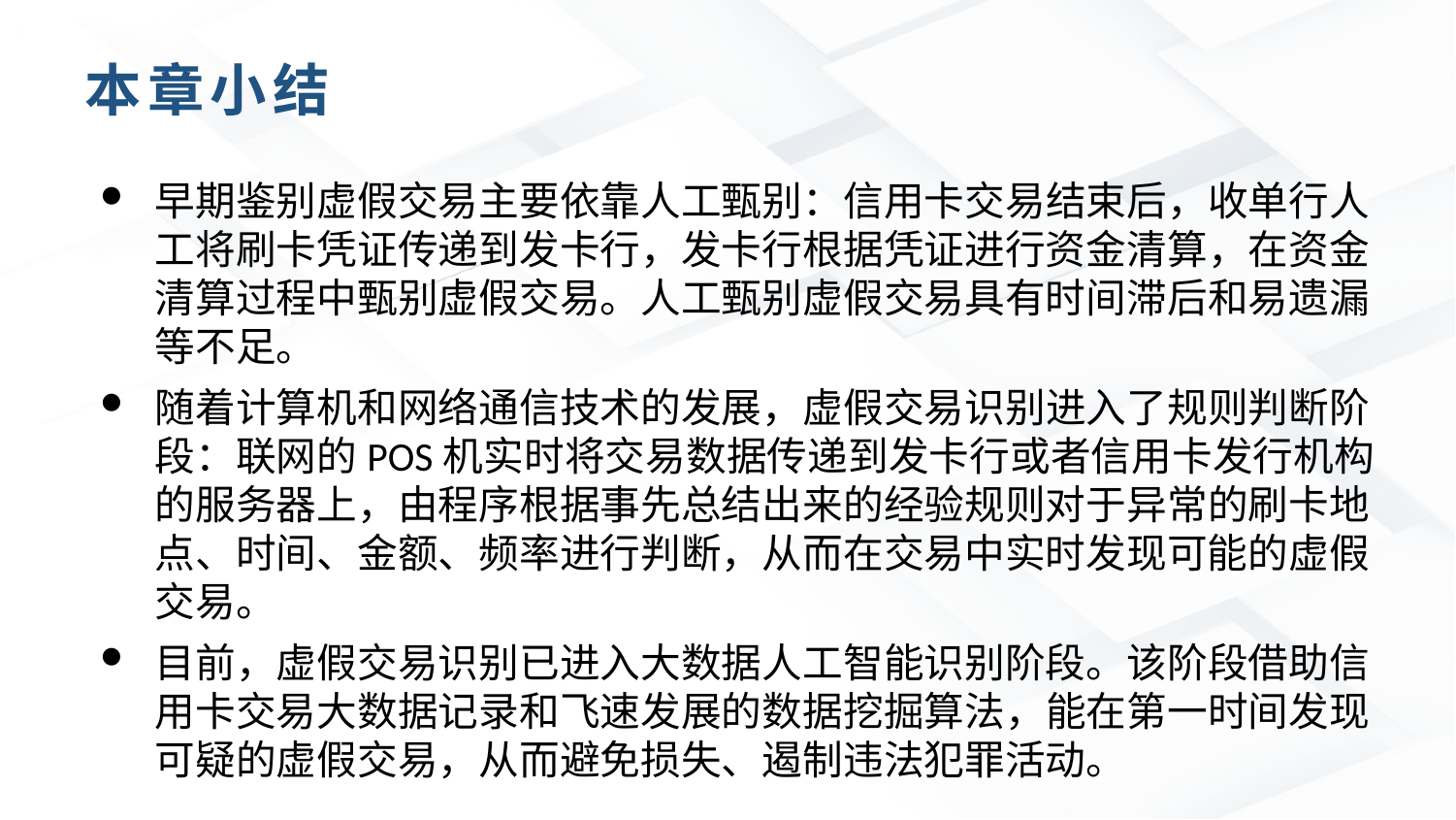

本章小结
早期鉴别虚假交易主要依靠人工甄别：信用卡交易结束后，收单行人工将刷卡凭证传递到发卡行，发卡行根据凭证进行资金清算，在资金清算过程中甄别虚假交易。人工甄别虚假交易具有时间滞后和易遗漏等不足。
随着计算机和网络通信技术的发展，虚假交易识别进入了规则判断阶段：联网的POS机实时将交易数据传递到发卡行或者信用卡发行机构的服务器上，由程序根据事先总结出来的经验规则对于异常的刷卡地点、时间、金额、频率进行判断，从而在交易中实时发现可能的虚假交易。
目前，虚假交易识别已进入大数据人工智能识别阶段。该阶段借助信用卡交易大数据记录和飞速发展的数据挖掘算法，能在第一时间发现可疑的虚假交易，从而避免损失、遏制违法犯罪活动。